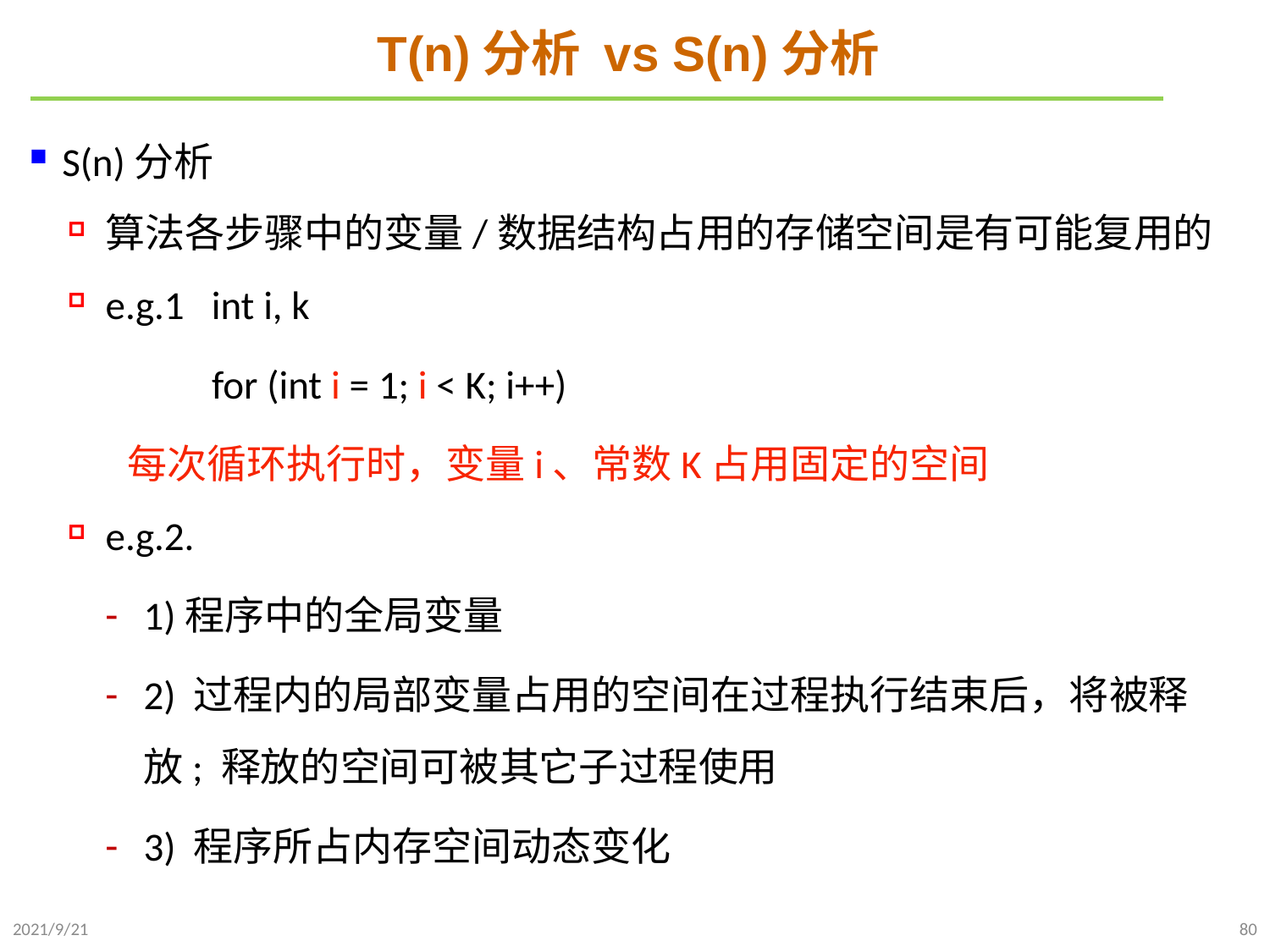

# T(n)分析 vs S(n)分析
S(n)分析
算法各步骤中的变量/数据结构占用的存储空间是有可能复用的
e.g.1   int i, k
                    for (int i = 1; i < K; i++)
          每次循环执行时，变量i、常数K占用固定的空间
e.g.2.
1)程序中的全局变量
2) 过程内的局部变量占用的空间在过程执行结束后，将被释放; 释放的空间可被其它子过程使用
3) 程序所占内存空间动态变化

2021/9/21
80